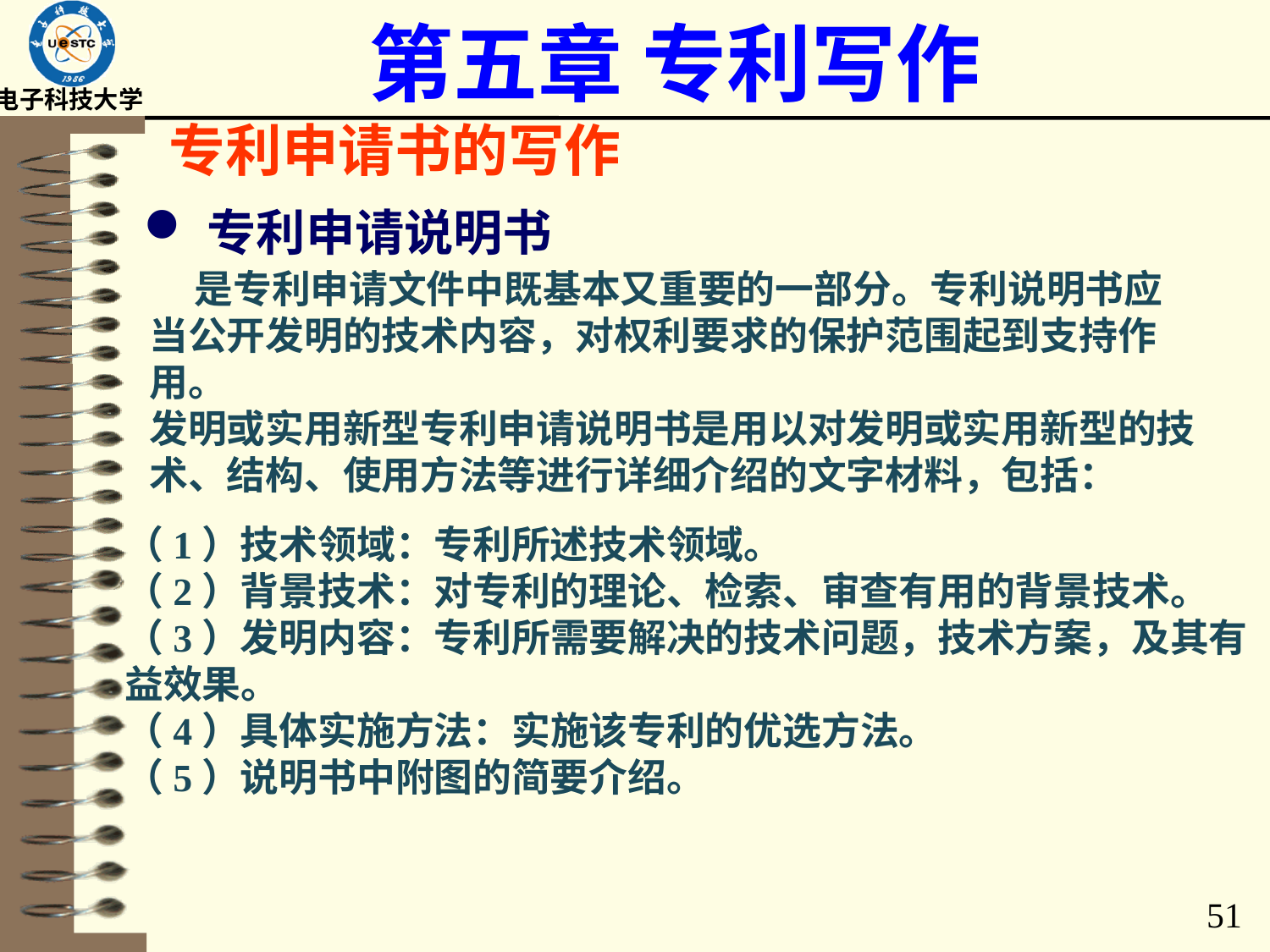

# 第五章 专利写作
专利申请书的写作
专利申请说明书
    是专利申请文件中既基本又重要的一部分。专利说明书应当公开发明的技术内容，对权利要求的保护范围起到支持作用。
发明或实用新型专利申请说明书是用以对发明或实用新型的技术、结构、使用方法等进行详细介绍的文字材料，包括：
（1）技术领域：专利所述技术领域。
（2）背景技术：对专利的理论、检索、审查有用的背景技术。
（3）发明内容：专利所需要解决的技术问题，技术方案，及其有益效果。
（4）具体实施方法：实施该专利的优选方法。
（5）说明书中附图的简要介绍。

51